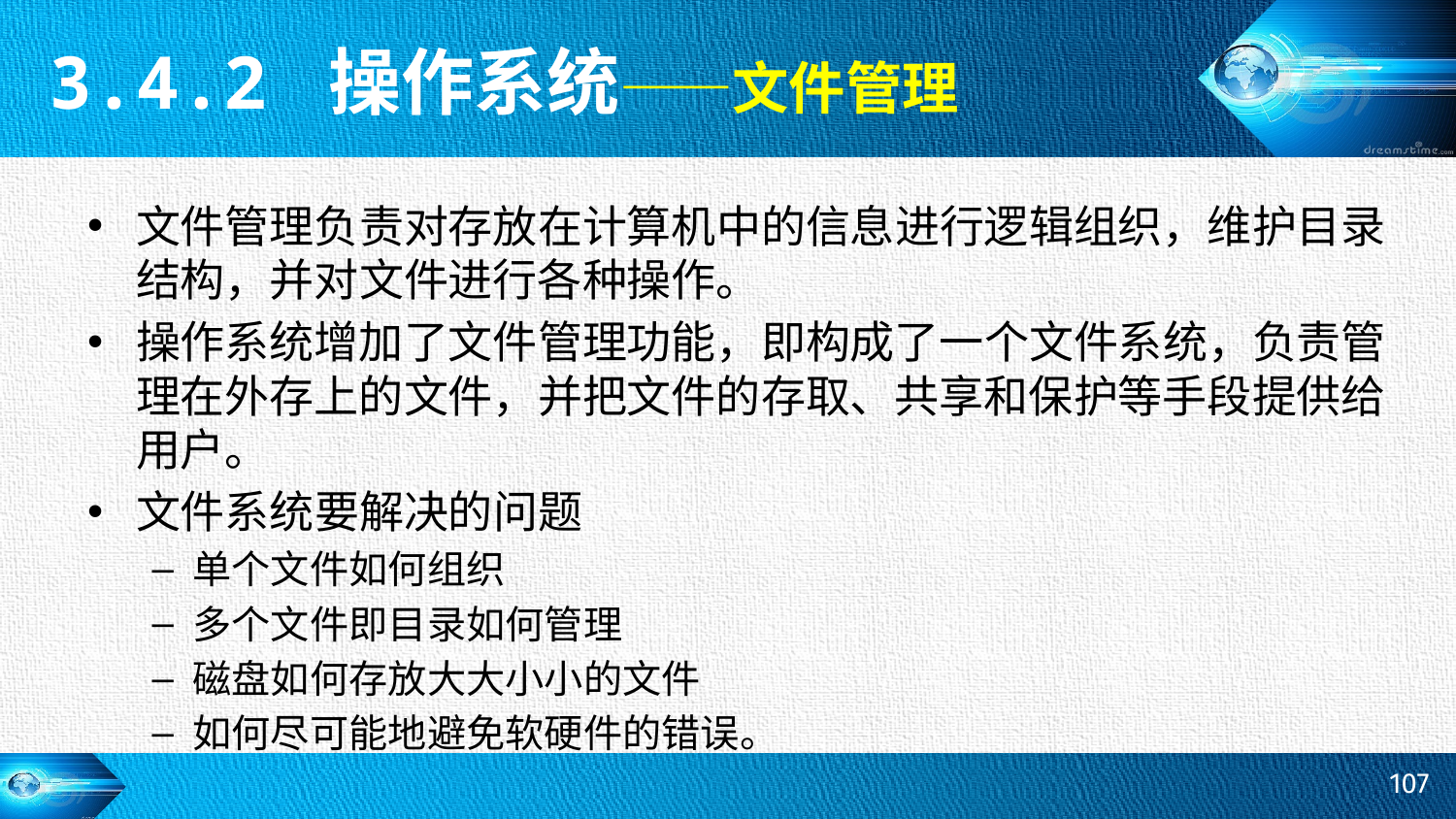

3.4.2 操作系统——文件管理
文件管理负责对存放在计算机中的信息进行逻辑组织，维护目录结构，并对文件进行各种操作。
操作系统增加了文件管理功能，即构成了一个文件系统，负责管理在外存上的文件，并把文件的存取、共享和保护等手段提供给用户。
文件系统要解决的问题
单个文件如何组织
多个文件即目录如何管理
磁盘如何存放大大小小的文件
如何尽可能地避免软硬件的错误。
107